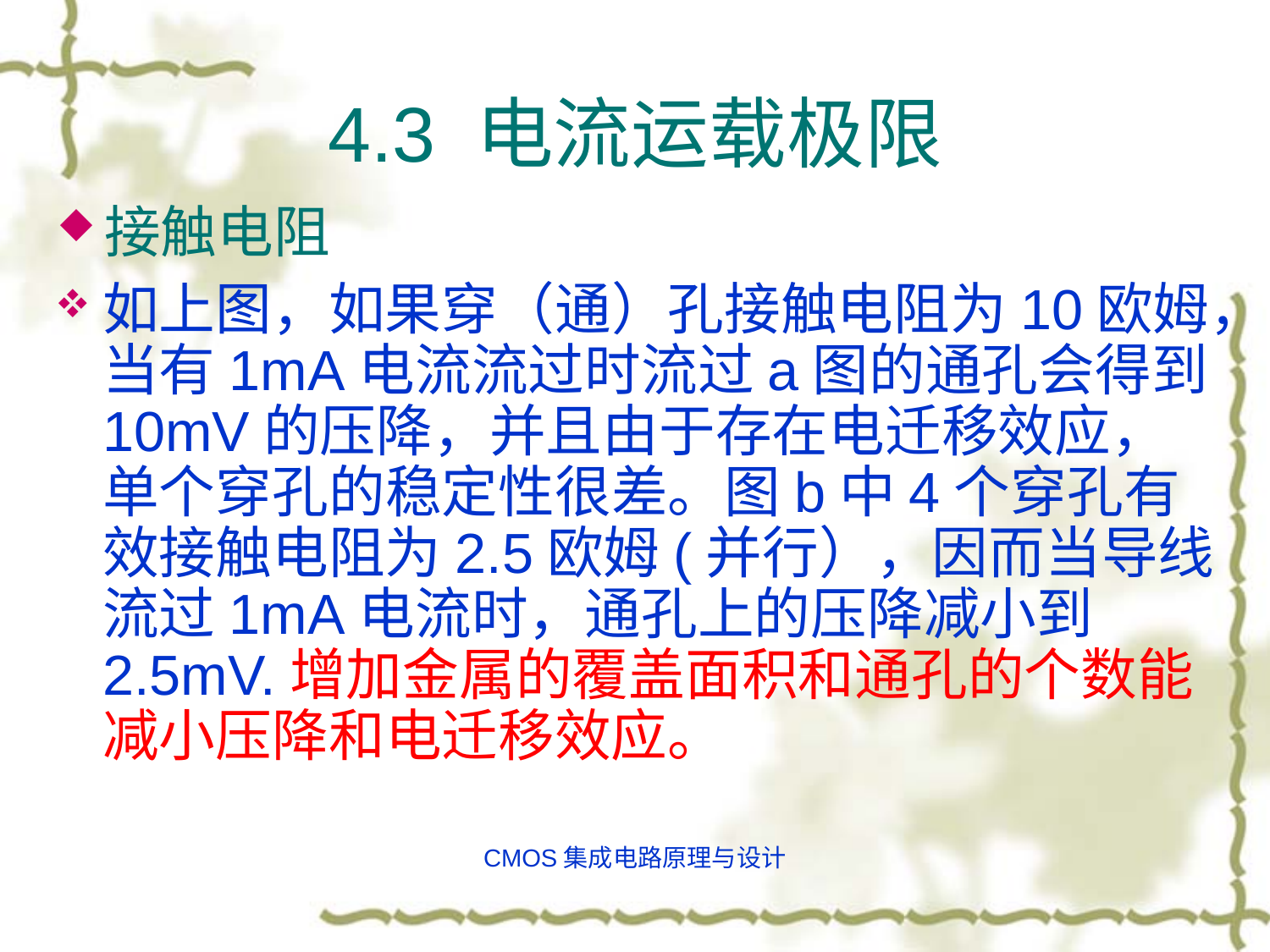

# 4.3 电流运载极限
接触电阻

如上图，如果穿（通）孔接触电阻为10欧姆，当有1mA电流流过时流过a图的通孔会得到10mV的压降，并且由于存在电迁移效应，单个穿孔的稳定性很差。图b中4个穿孔有效接触电阻为2.5欧姆(并行），因而当导线流过1mA电流时，通孔上的压降减小到2.5mV.增加金属的覆盖面积和通孔的个数能减小压降和电迁移效应。

CMOS集成电路原理与设计
21